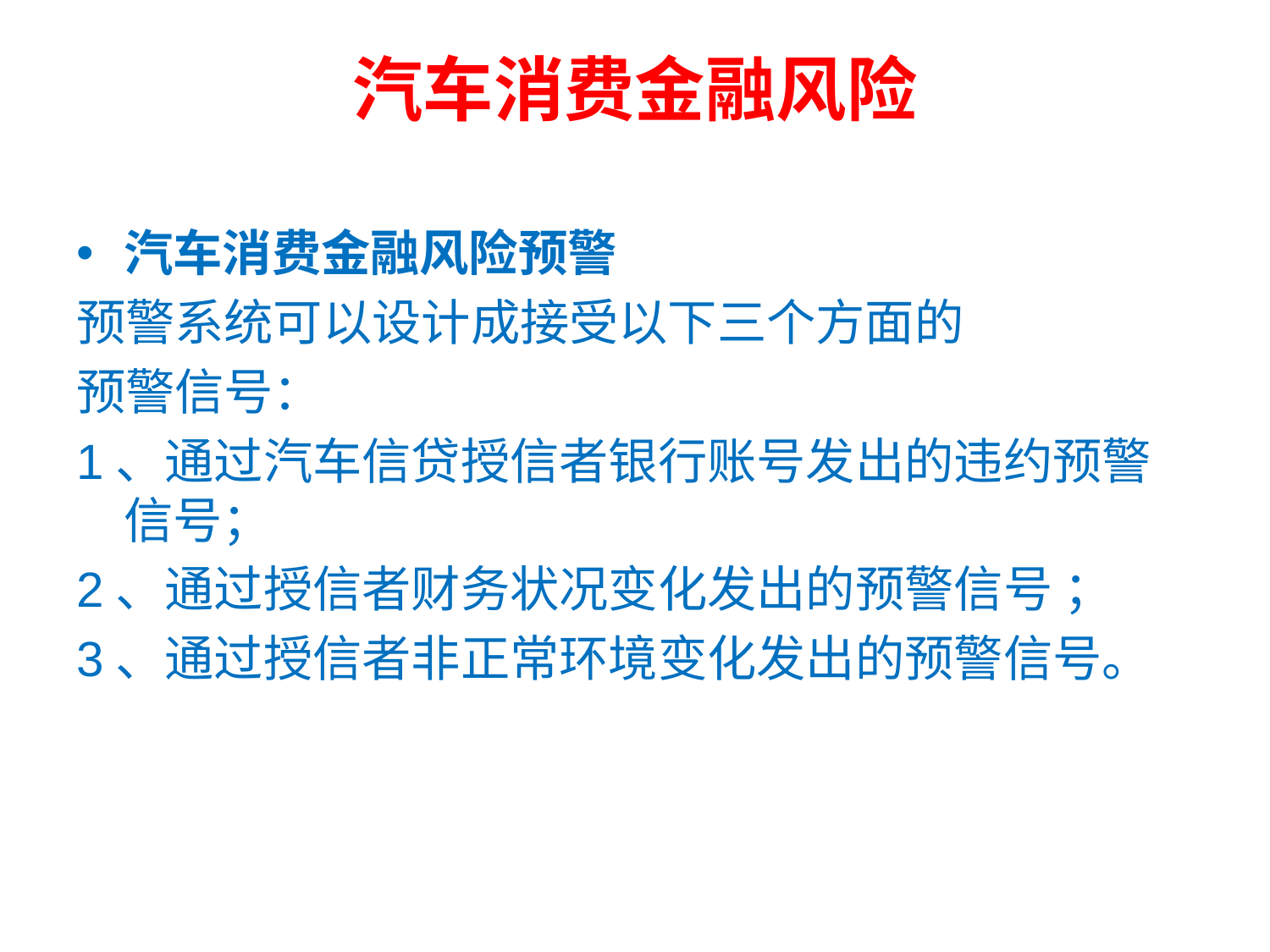

# 汽车消费金融风险
汽车消费金融风险预警
预警系统可以设计成接受以下三个方面的
预警信号：
1、通过汽车信贷授信者银行账号发出的违约预警信号；
2、通过授信者财务状况变化发出的预警信号 ；
3、通过授信者非正常环境变化发出的预警信号。